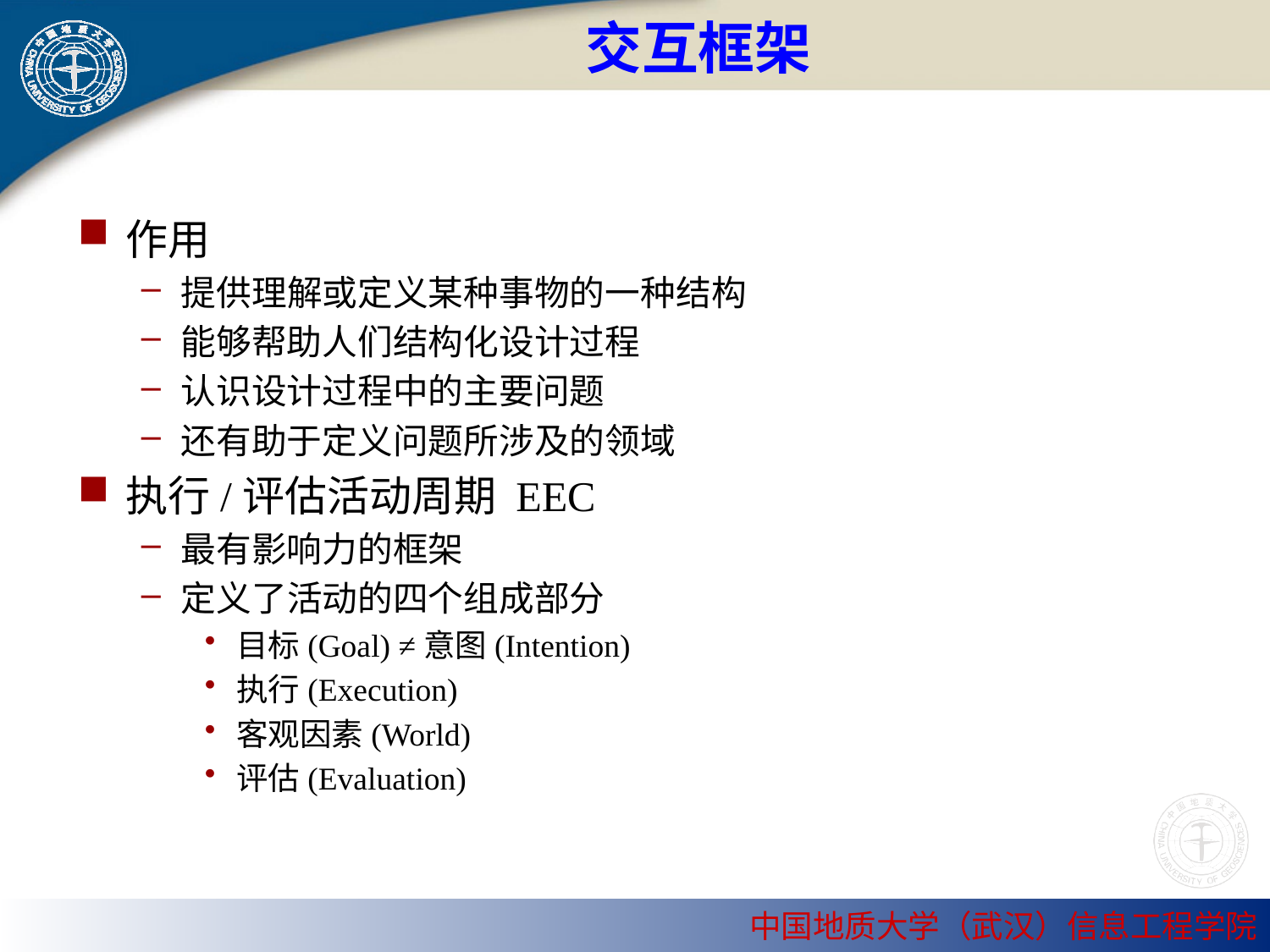

# 交互框架
作用
提供理解或定义某种事物的一种结构
能够帮助人们结构化设计过程
认识设计过程中的主要问题
还有助于定义问题所涉及的领域
执行/评估活动周期 EEC
最有影响力的框架
定义了活动的四个组成部分
目标(Goal) ≠意图(Intention)
执行(Execution)
客观因素(World)
评估(Evaluation)